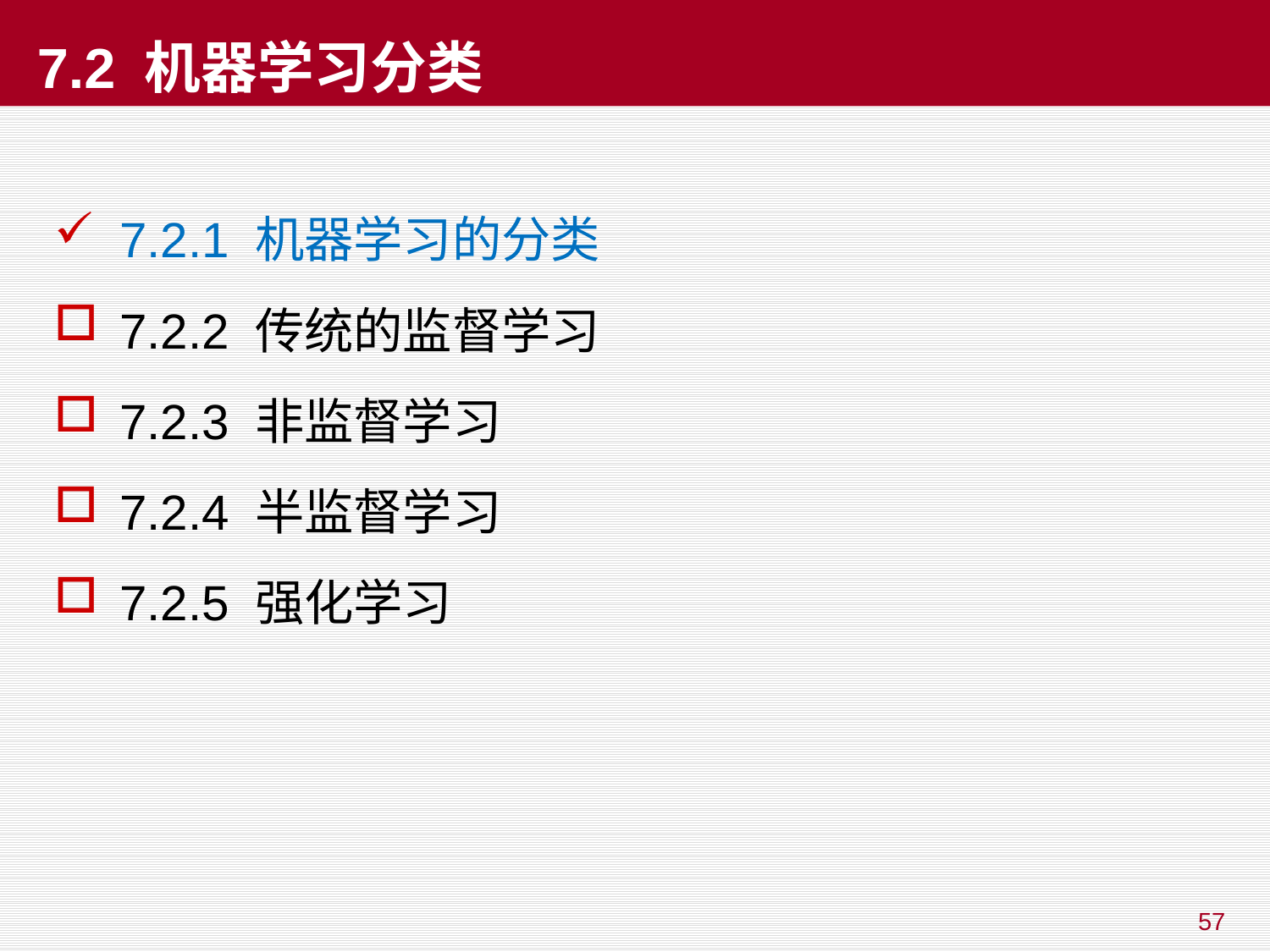

# 7.2 机器学习分类
7.2.1 机器学习的分类
7.2.2 传统的监督学习
7.2.3 非监督学习
7.2.4 半监督学习
7.2.5 强化学习
57